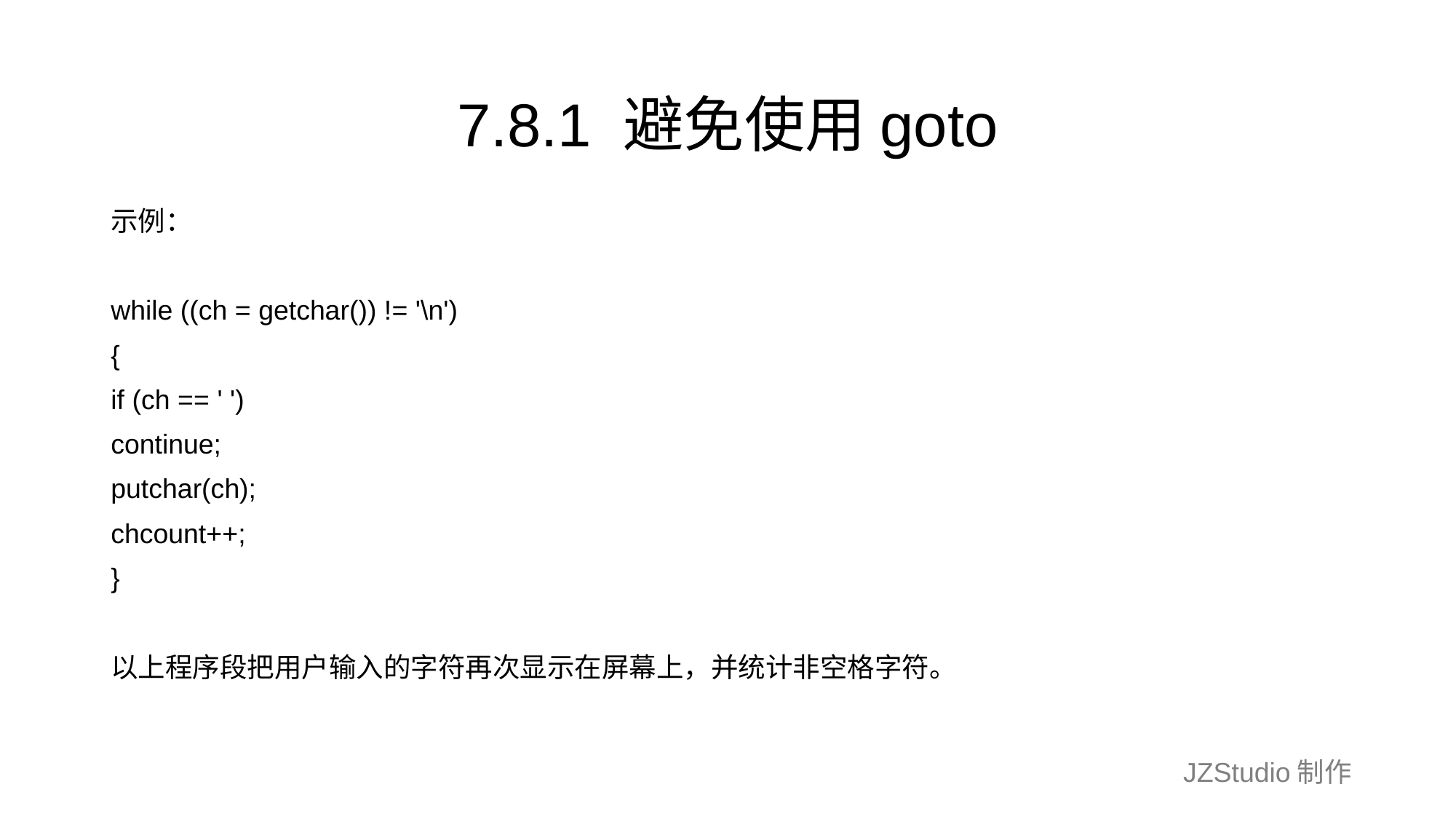

# 7.8.1 避免使用goto
示例：

while ((ch = getchar()) != '\n')
{
if (ch == ' ')
continue;
putchar(ch);
chcount++;
}

以上程序段把用户输入的字符再次显示在屏幕上，并统计非空格字符。